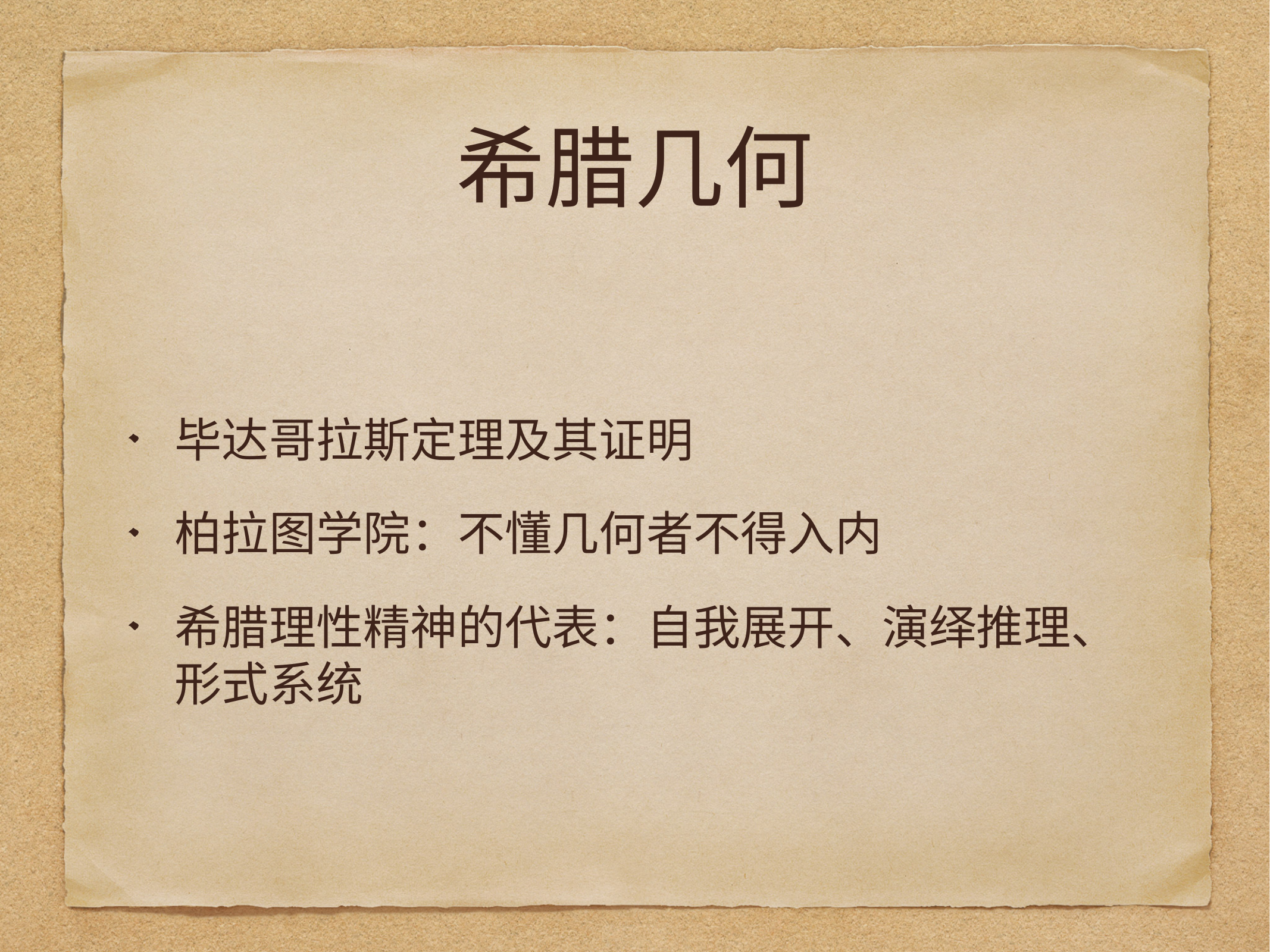

# 希腊几何
毕达哥拉斯定理及其证明
柏拉图学院：不懂几何者不得入内
希腊理性精神的代表：自我展开、演绎推理、形式系统